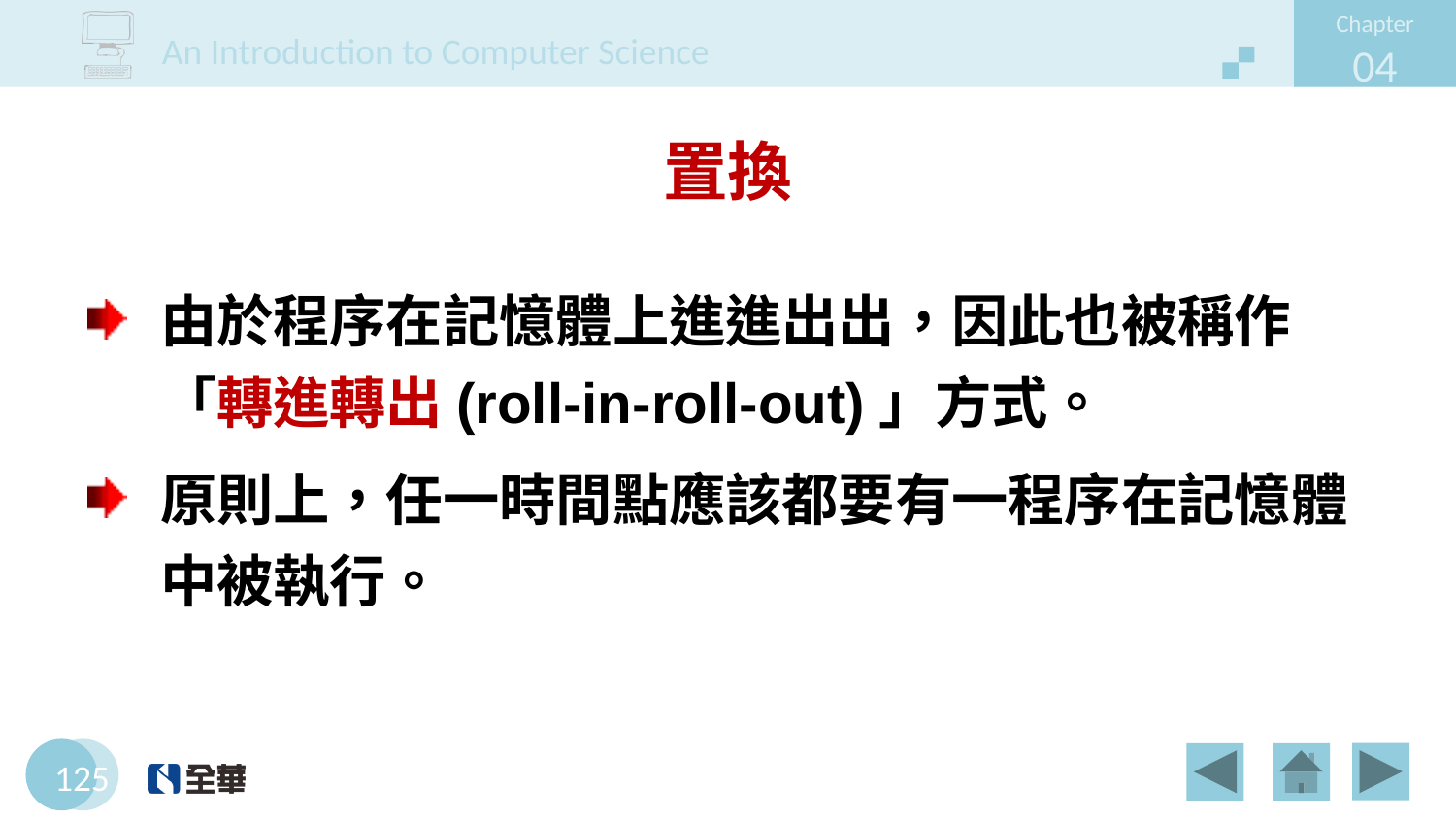

# 置換
由於程序在記憶體上進進出出，因此也被稱作「轉進轉出(roll-in-roll-out)」方式。
原則上，任一時間點應該都要有一程序在記憶體中被執行。